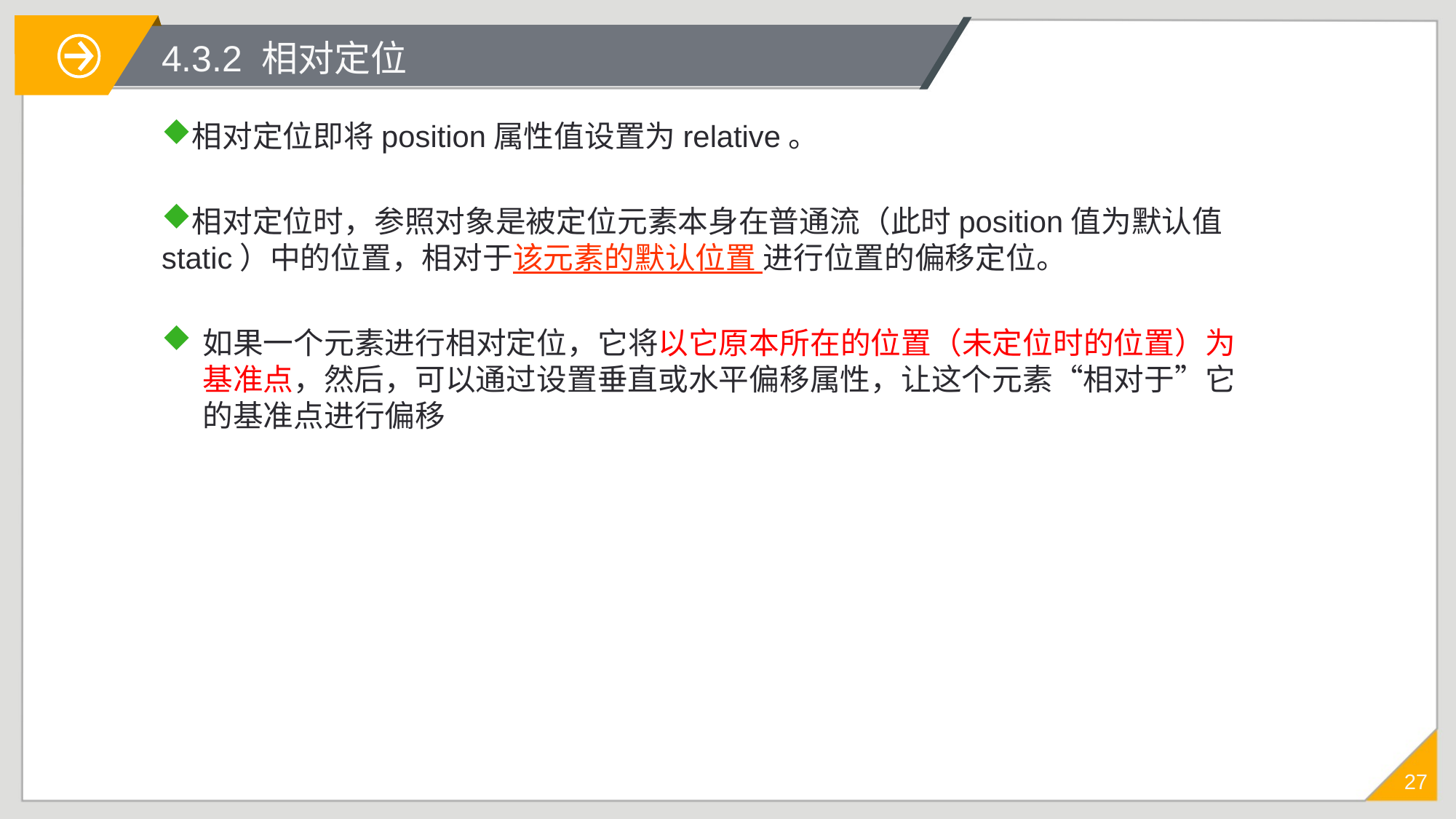

# 4.3.2 相对定位
相对定位即将position属性值设置为relative。

相对定位时，参照对象是被定位元素本身在普通流（此时position值为默认值static）中的位置，相对于该元素的默认位置 进行位置的偏移定位。

如果一个元素进行相对定位，它将以它原本所在的位置（未定位时的位置）为基准点，然后，可以通过设置垂直或水平偏移属性，让这个元素“相对于”它的基准点进行偏移